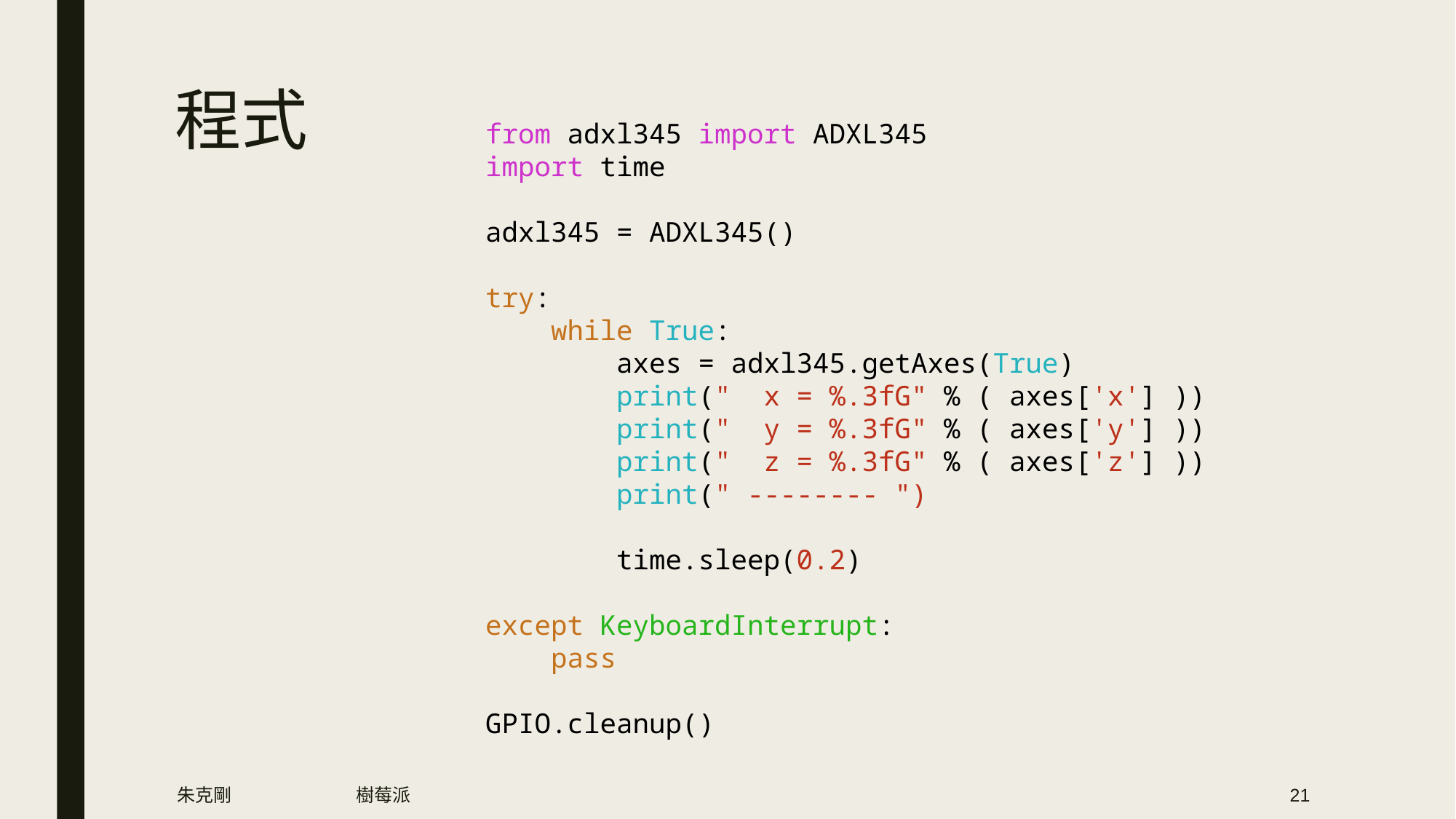

# 程式
from adxl345 import ADXL345
import time

adxl345 = ADXL345()

try:
    while True:
        axes = adxl345.getAxes(True)
        print("  x = %.3fG" % ( axes['x'] ))
        print("  y = %.3fG" % ( axes['y'] ))
        print("  z = %.3fG" % ( axes['z'] ))
        print(" -------- ")

        time.sleep(0.2)

except KeyboardInterrupt:
    pass

GPIO.cleanup()
朱克剛
樹莓派
21